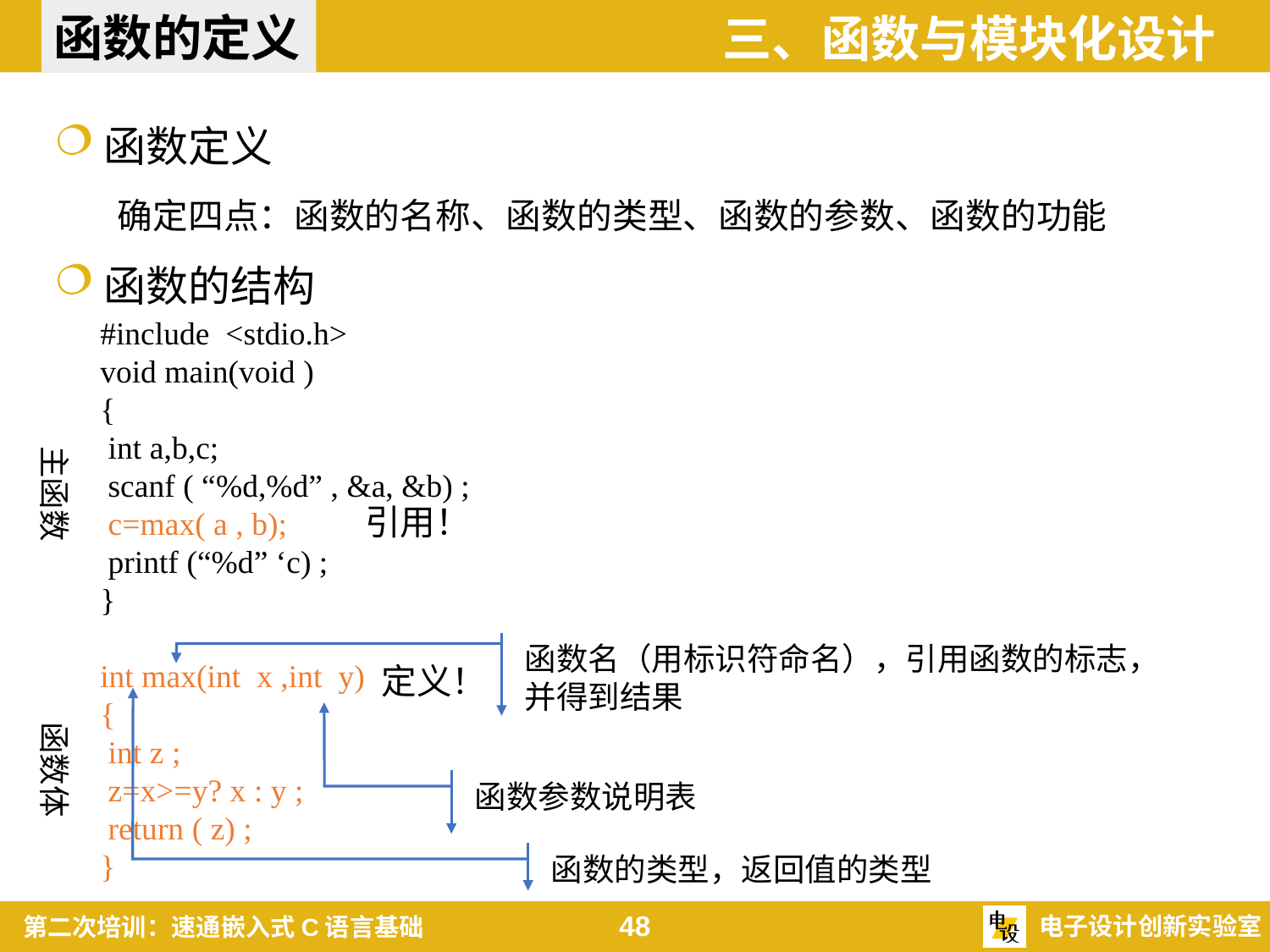

函数的定义
三、函数与模块化设计
函数定义
确定四点：函数的名称、函数的类型、函数的参数、函数的功能
函数的结构
#include  <stdio.h>
void main(void )
{
 int a,b,c;
 scanf ( “%d,%d” , &a, &b) ;
 c=max( a , b);
 printf (“%d” ‘c) ;
}

int max(int  x ,int  y)
{
 int z ;
 z=x>=y? x : y ;
 return ( z) ;
}
主函数
引用！

函数名（用标识符命名），引用函数的标志，并得到结果
定义！
函数体
函数参数说明表
函数的类型，返回值的类型
48